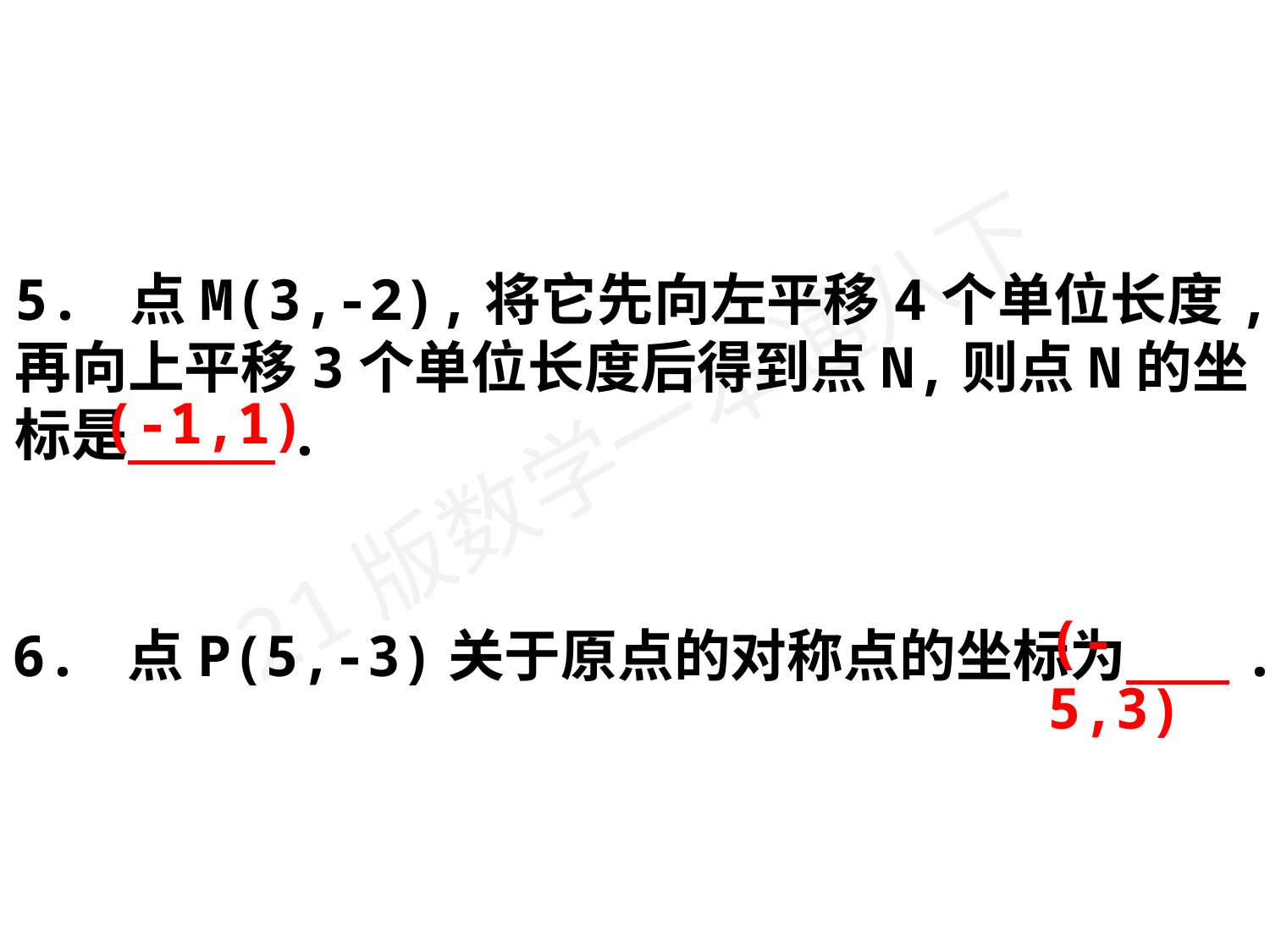

5. 点M(3,-2),将它先向左平移4个单位长度,再向上平移3个单位长度后得到点N,则点N的坐标是　       .
(-1,1)
(-5,3)
6. 点P(5,-3)关于原点的对称点的坐标为        .